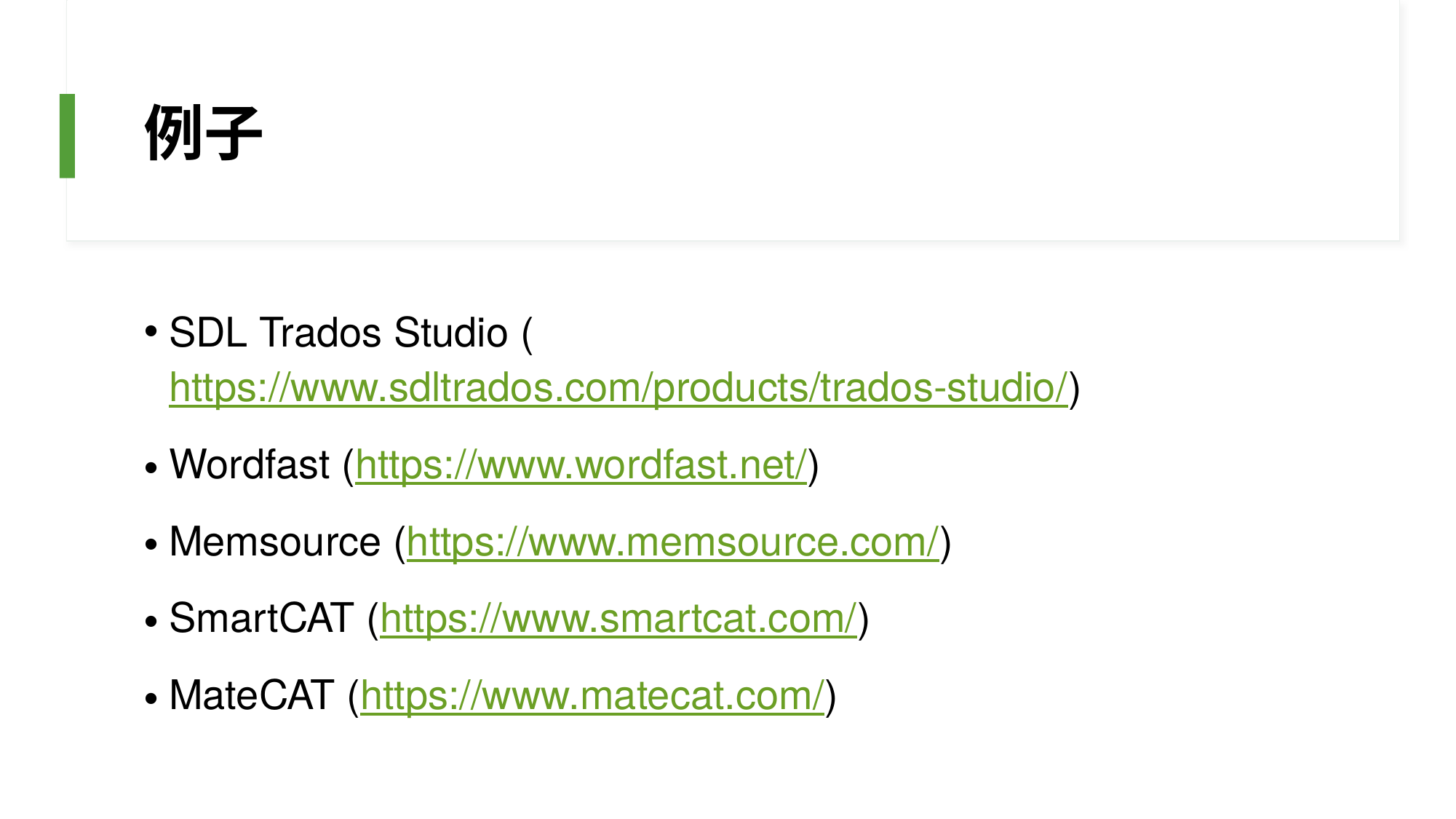

# 例子
SDL Trados Studio (https://www.sdltrados.com/products/trados-studio/)
Wordfast (https://www.wordfast.net/)
Memsource (https://www.memsource.com/)
SmartCAT (https://www.smartcat.com/)
MateCAT (https://www.matecat.com/)